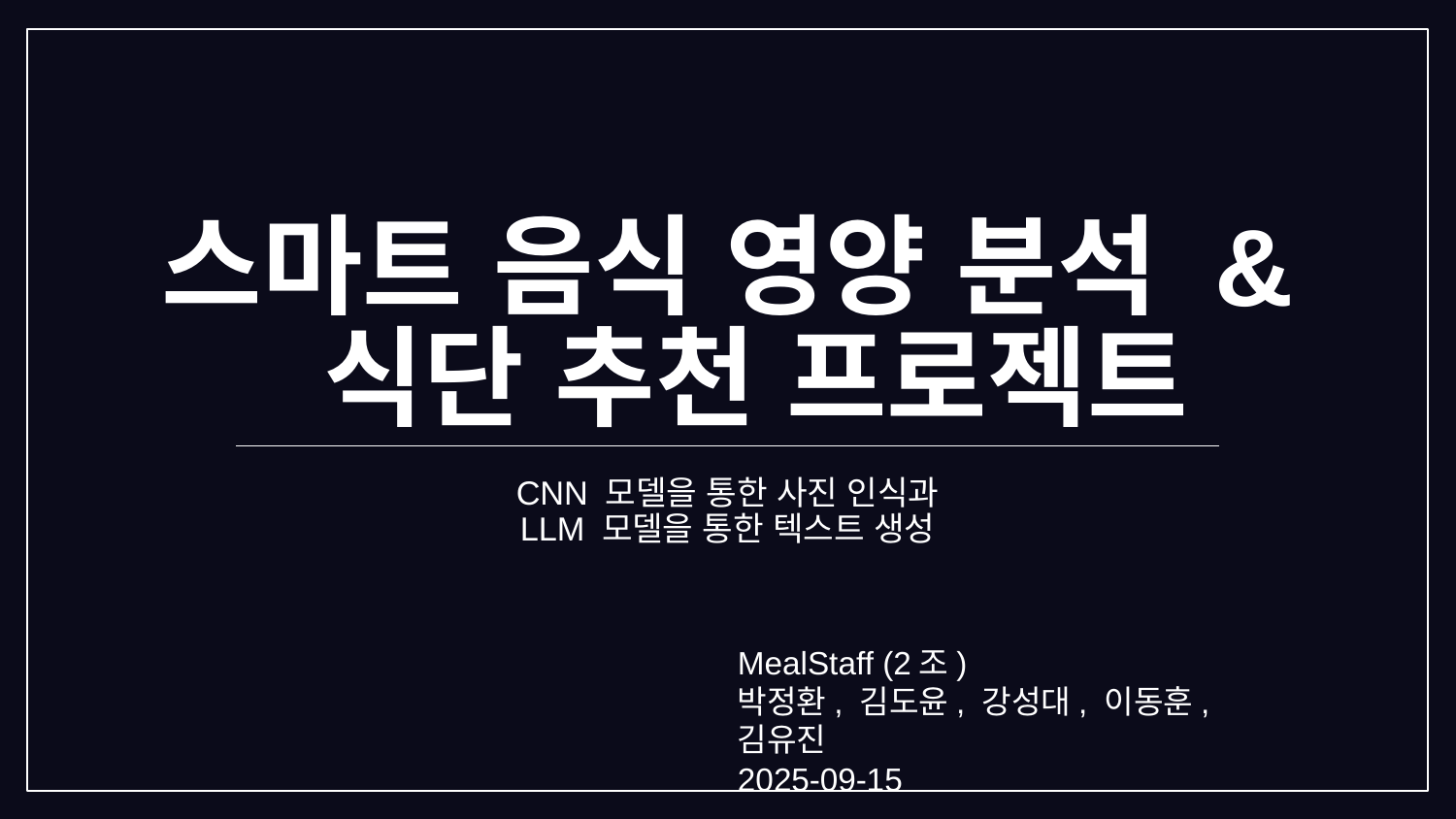

# 스마트 음식 영양 분석 &
 식단 추천 프로젝트
CNN 모델을 통한 사진 인식과
LLM 모델을 통한 텍스트 생성
MealStaff (2조)
박정환, 김도윤, 강성대, 이동훈, 김유진
2025-09-15